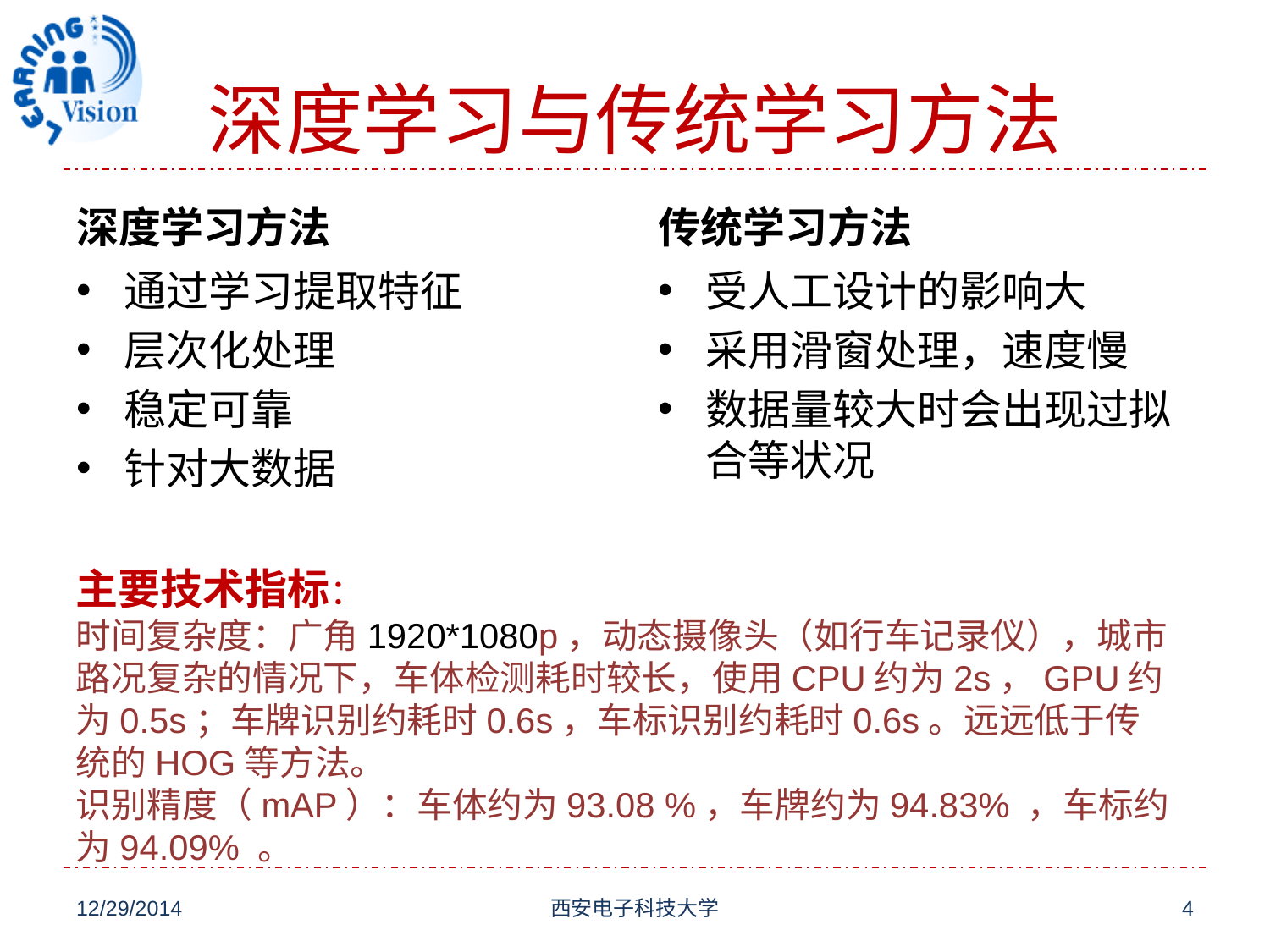

# 深度学习与传统学习方法
深度学习方法
传统学习方法
通过学习提取特征
层次化处理
稳定可靠
针对大数据

受人工设计的影响大
采用滑窗处理，速度慢
数据量较大时会出现过拟合等状况

主要技术指标：
时间复杂度：广角1920*1080p，动态摄像头（如行车记录仪），城市路况复杂的情况下，车体检测耗时较长，使用CPU约为2s，GPU约为0.5s；车牌识别约耗时0.6s，车标识别约耗时0.6s。远远低于传统的HOG等方法。
识别精度（mAP）：车体约为93.08 %，车牌约为94.83% ，车标约为94.09% 。

12/29/2014
西安电子科技大学
4